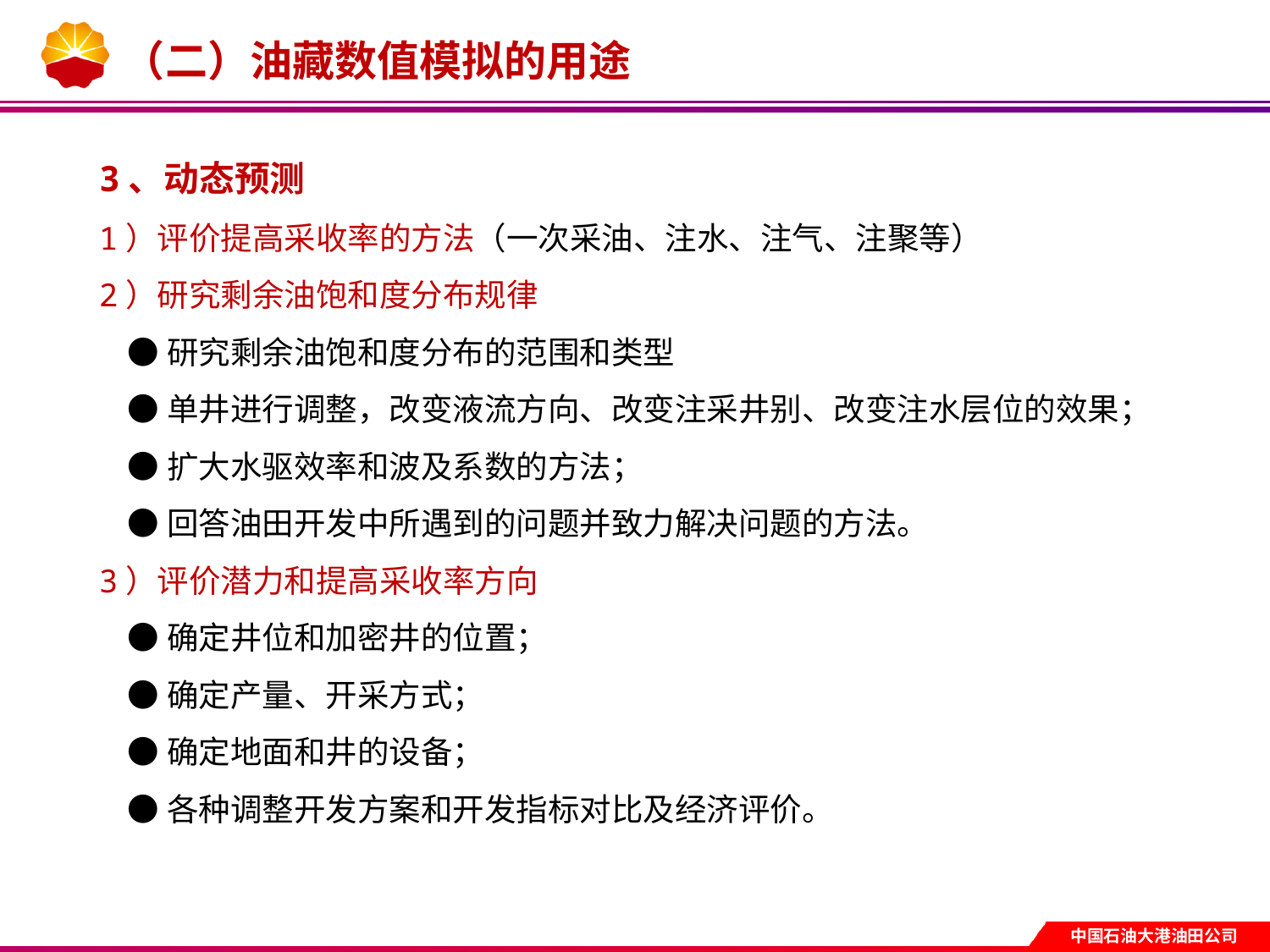

# （二）油藏数值模拟的用途
3、动态预测
1）评价提高采收率的方法（一次采油、注水、注气、注聚等）
2）研究剩余油饱和度分布规律
    ●研究剩余油饱和度分布的范围和类型
    ●单井进行调整，改变液流方向、改变注采井别、改变注水层位的效果；
    ●扩大水驱效率和波及系数的方法；
    ●回答油田开发中所遇到的问题并致力解决问题的方法。
3）评价潜力和提高采收率方向
    ●确定井位和加密井的位置；
    ●确定产量、开采方式；
    ●确定地面和井的设备；
    ●各种调整开发方案和开发指标对比及经济评价。